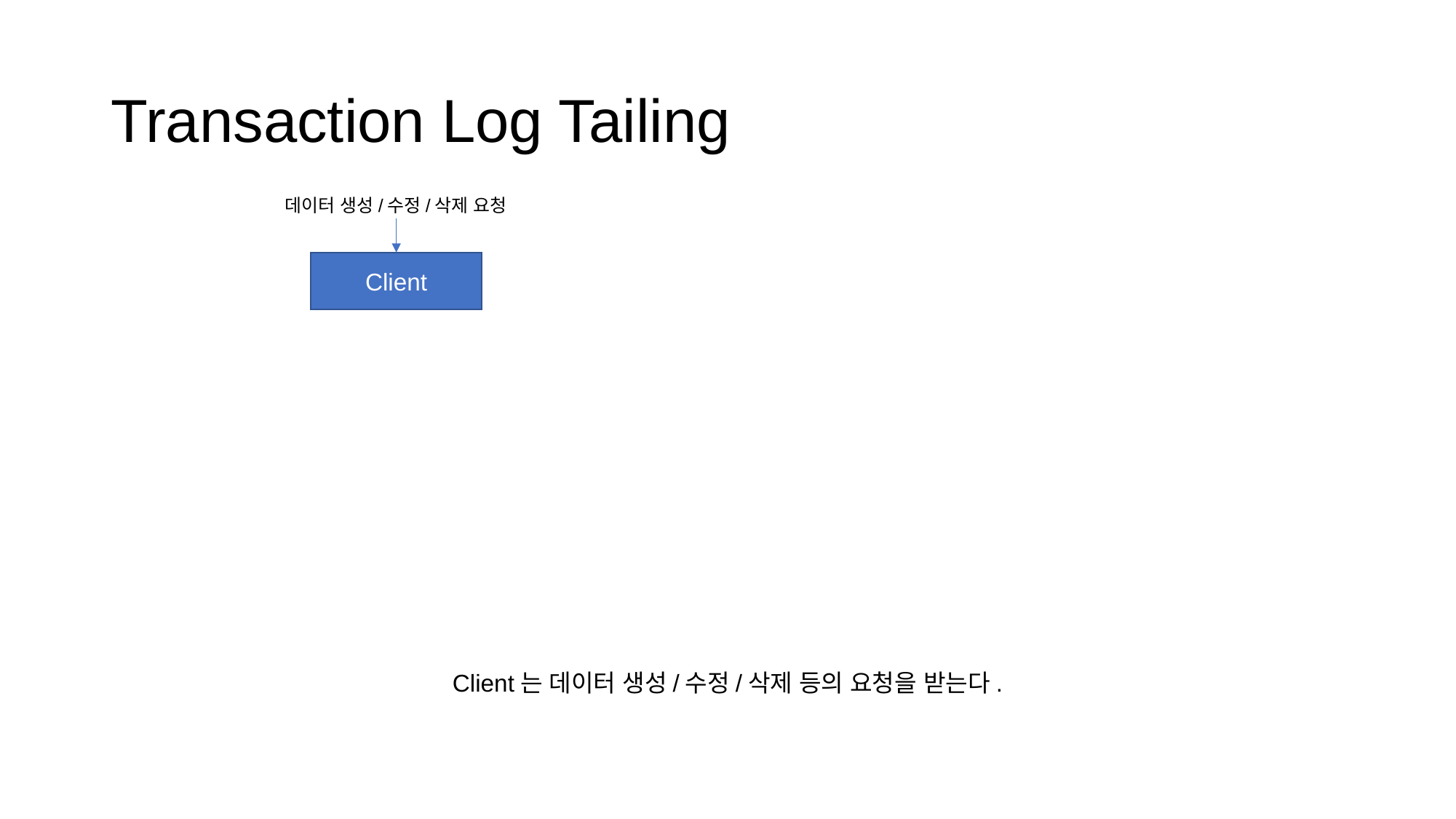

# Transaction Log Tailing
데이터 생성/수정/삭제 요청
Client
Client는 데이터 생성/수정/삭제 등의 요청을 받는다.